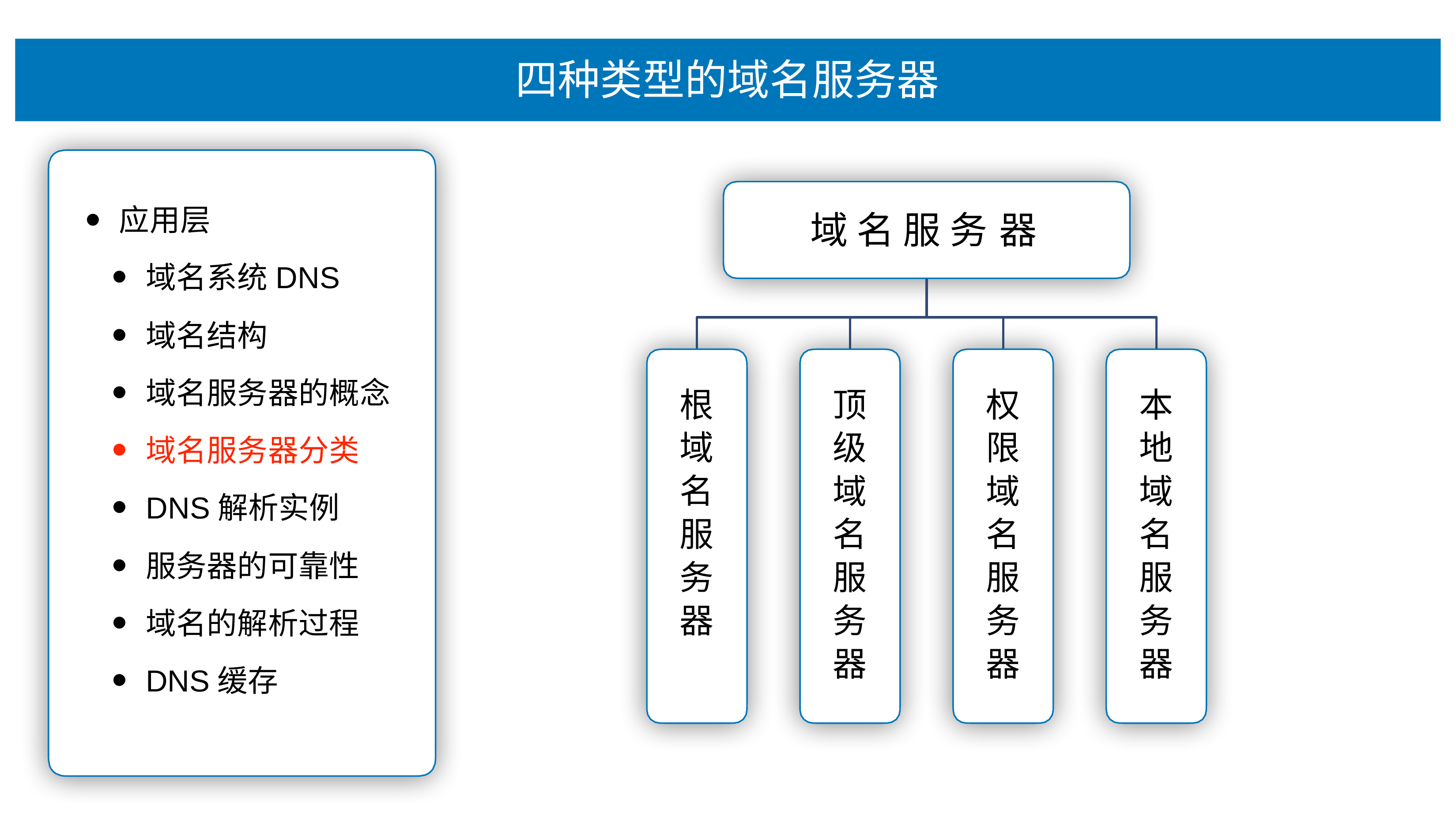

# 四种类型的域名服务器

应⽤层
域名系统DNS
域名结构
域名服务器的概念
域名服务器分类
DNS解析实例
服务器的可靠性
域名的解析过程
DNS缓存
域 名 服 务 器

根 域 名 服 务 器
顶 级 域 名 服 务 器
权 限 域 名 服 务 器
本 地 域 名 服 务 器